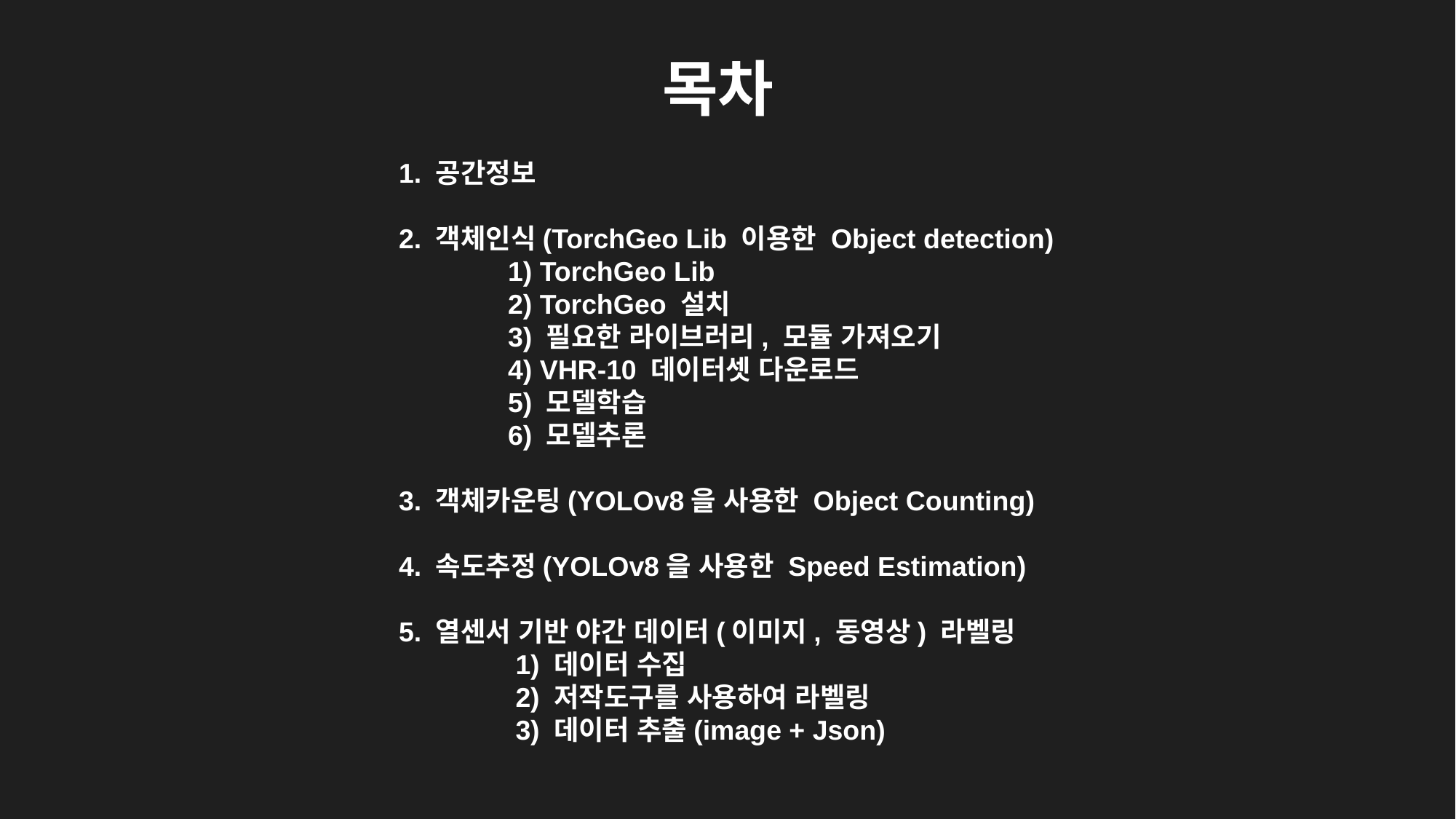

목차

1. 공간정보

2. 객체인식(TorchGeo Lib 이용한 Object detection)
	1) TorchGeo Lib
	2) TorchGeo 설치
	3) 필요한 라이브러리, 모듈 가져오기
	4) VHR-10 데이터셋 다운로드
	5) 모델학습
	6) 모델추론

3. 객체카운팅(YOLOv8을 사용한 Object Counting)

4. 속도추정(YOLOv8을 사용한 Speed Estimation)

5. 열센서 기반 야간 데이터(이미지, 동영상) 라벨링
	 1) 데이터 수집
           	 2) 저작도구를 사용하여 라벨링
	 3) 데이터 추출(image + Json)